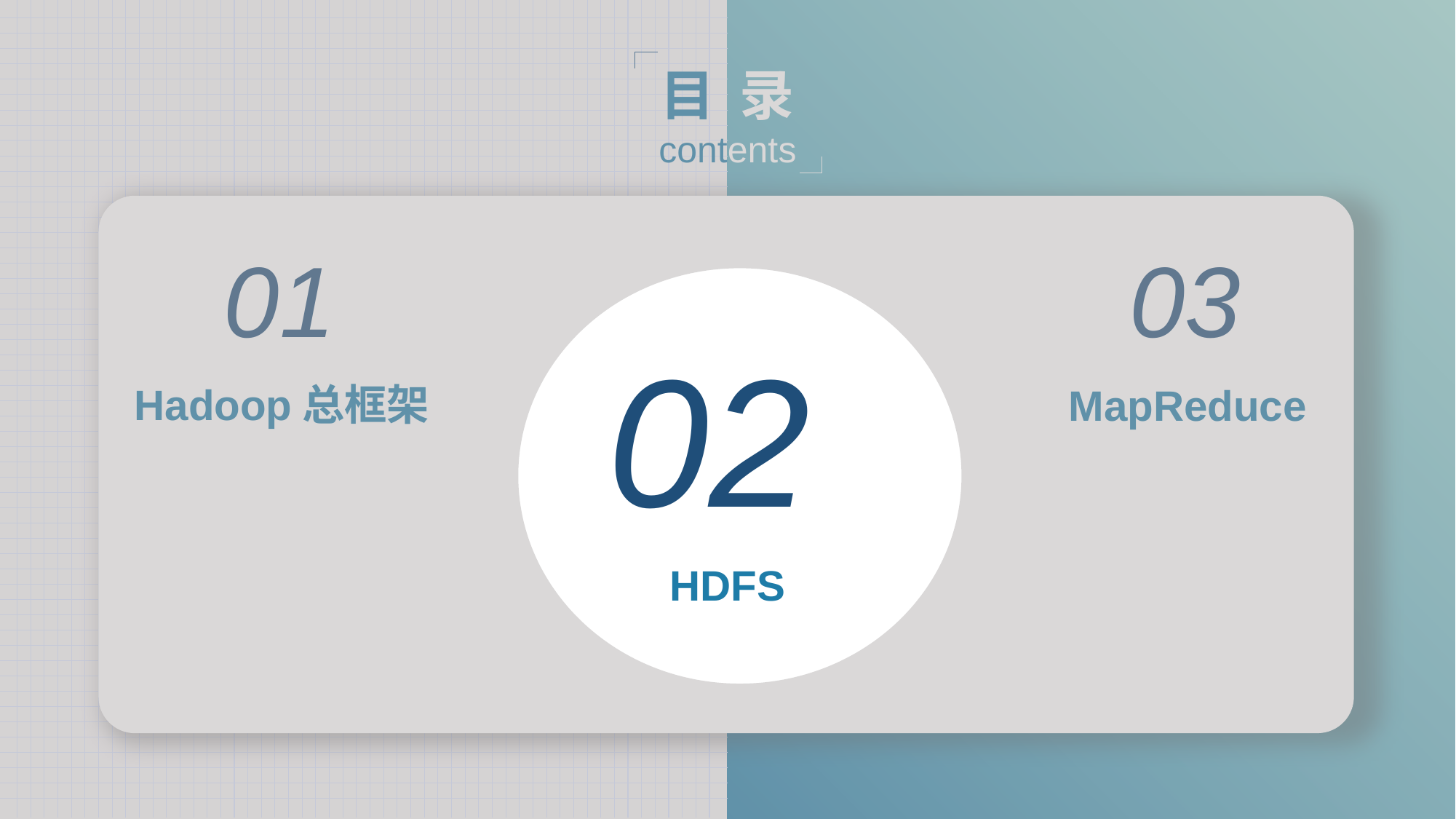

目  录
contents

01
03
02
Hadoop总框架
MapReduce
HDFS